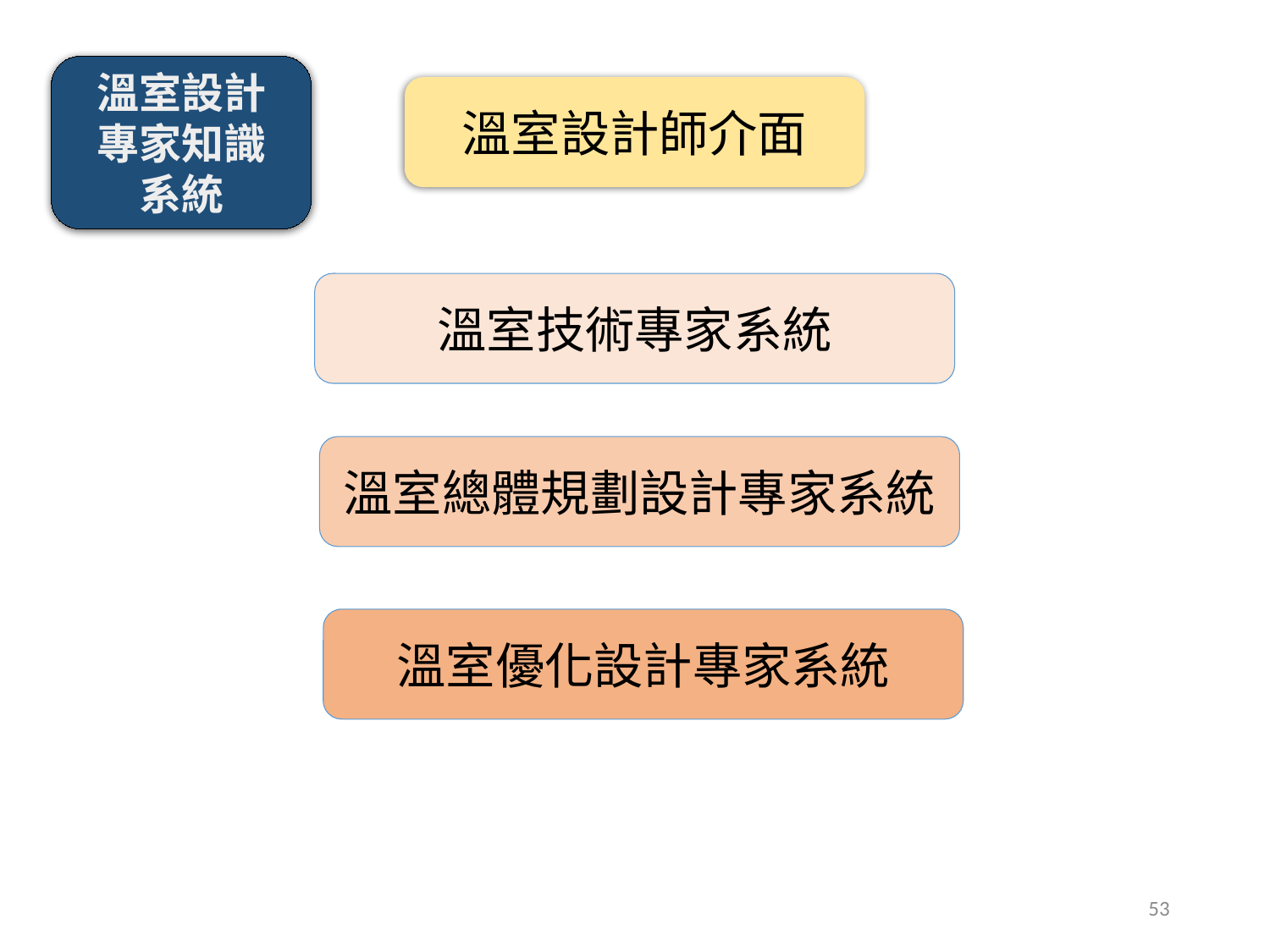

溫室設計
專家知識
系統
溫室設計師介面
溫室技術專家系統
溫室總體規劃設計專家系統
溫室優化設計專家系統
53